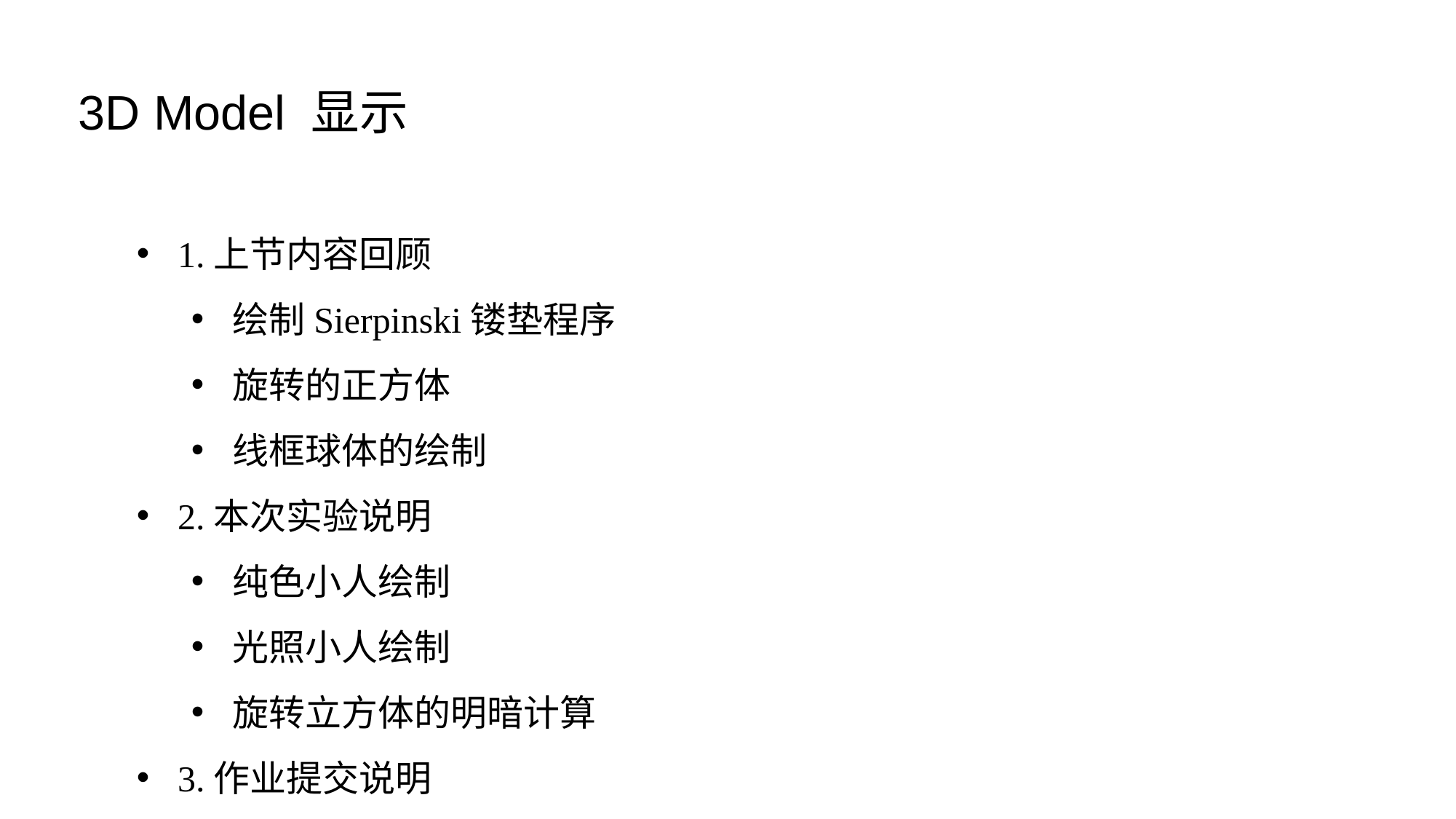

3D Model 显示
1.上节内容回顾
绘制Sierpinski镂垫程序
旋转的正方体
线框球体的绘制
2.本次实验说明
纯色小人绘制
光照小人绘制
旋转立方体的明暗计算
3.作业提交说明